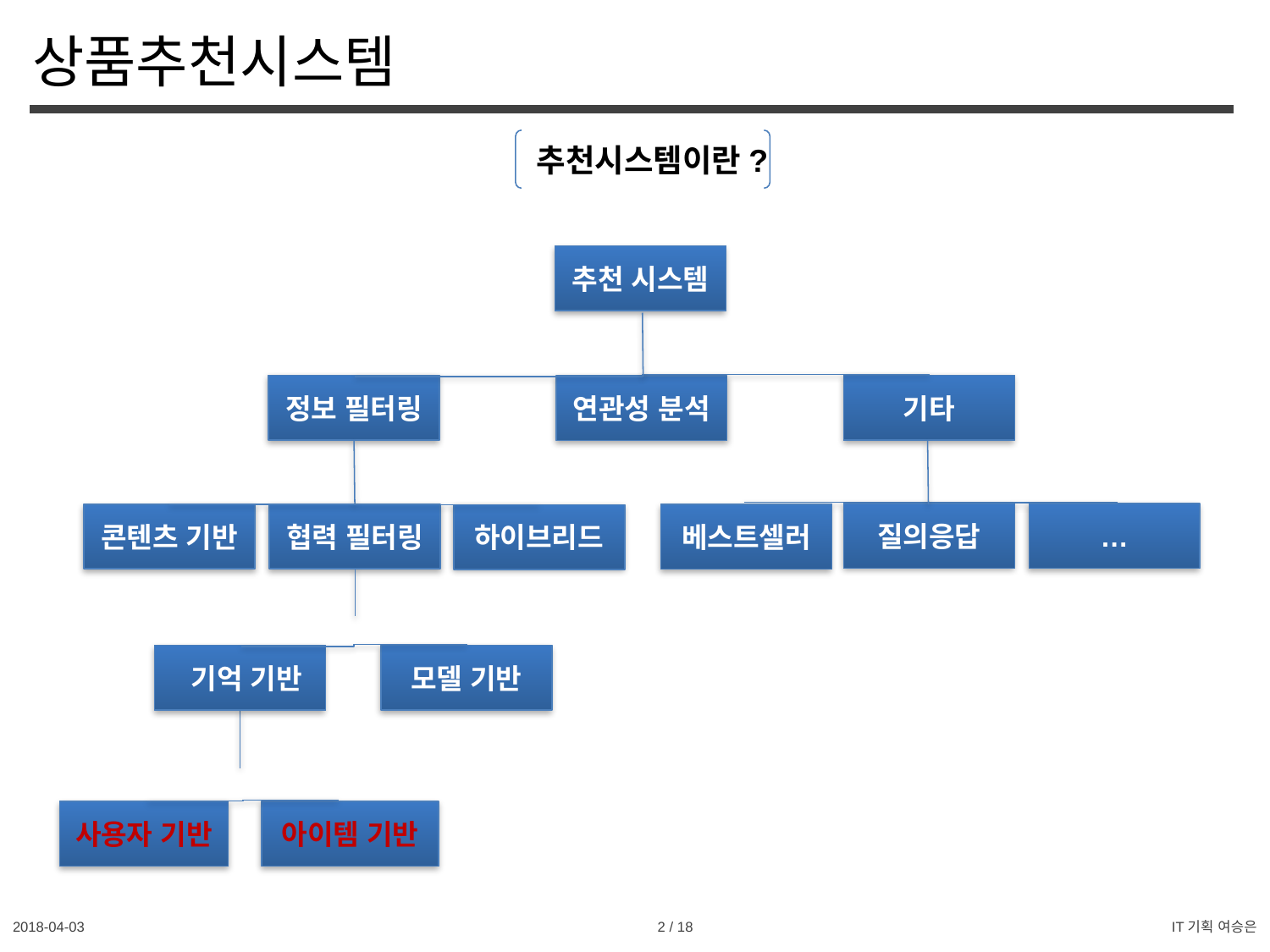

상품추천시스템
추천시스템이란?
추천 시스템
정보 필터링
기타
연관성 분석
질의응답
…
콘텐츠 기반
협력 필터링
베스트셀러
하이브리드
 기억 기반
모델 기반
사용자 기반
아이템 기반
2018-04-03
2 / 18
IT기획 여승은